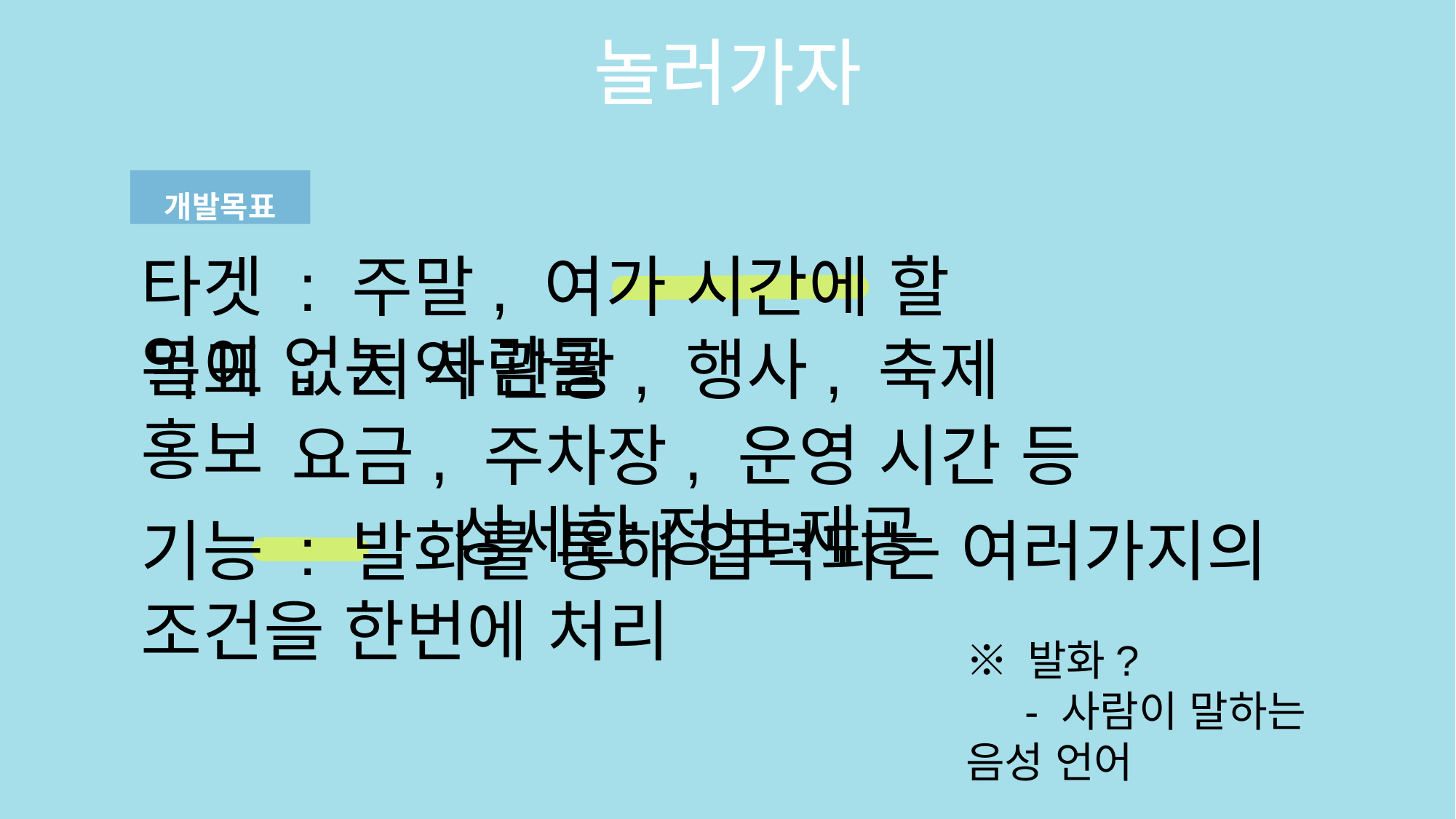

놀러가자
개발목표
타겟 : 주말, 여가 시간에 할 일이 없는 사람들
목표 : 지역 관광, 행사, 축제 홍보
요금, 주차장, 운영 시간 등 상세한 정보 제공
기능 : 발화를 통해 입력되는 여러가지의 조건을 한번에 처리
※ 발화?
     - 사람이 말하는 음성 언어